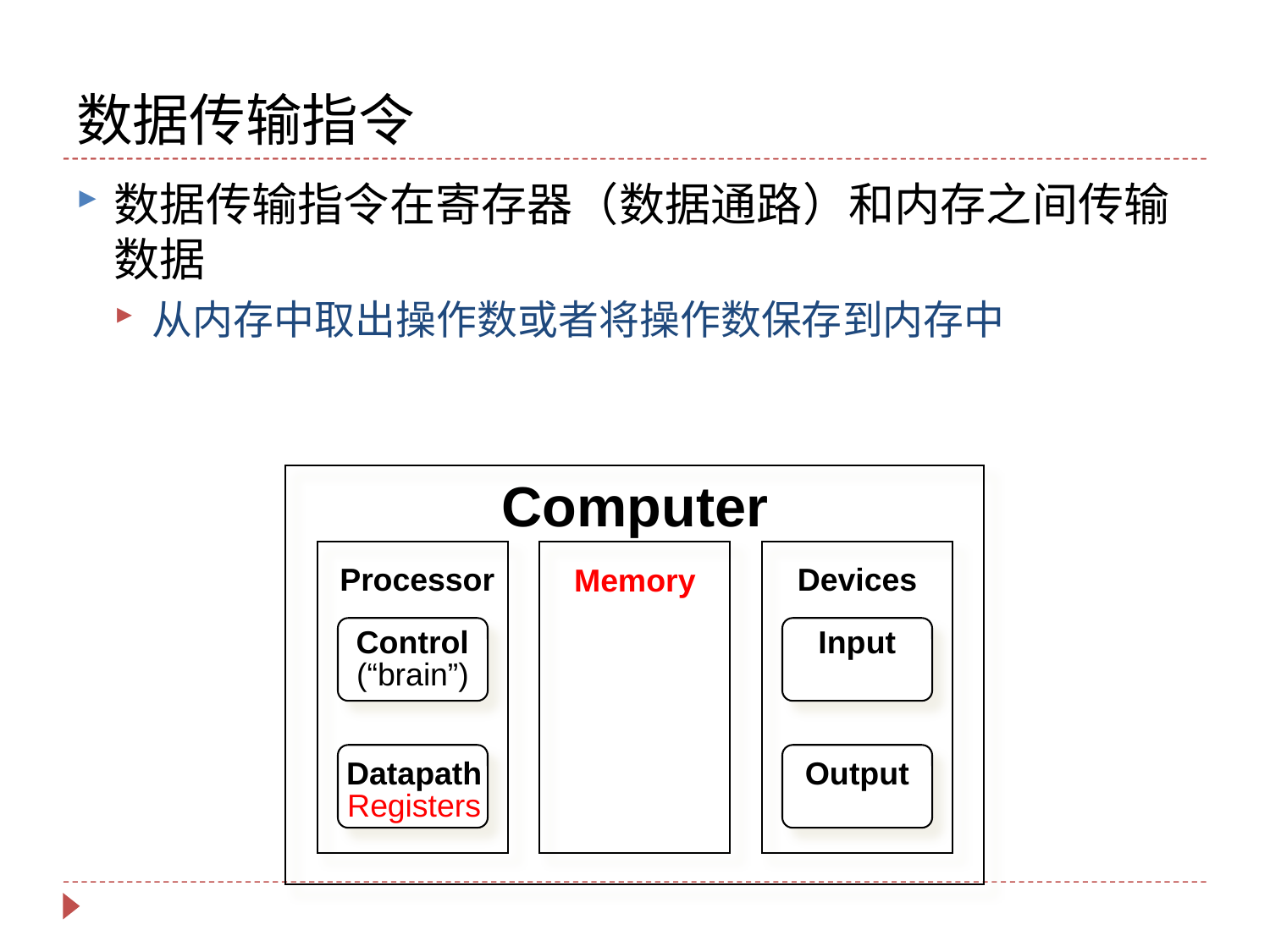

# 数据传输指令
数据传输指令在寄存器（数据通路）和内存之间传输数据
从内存中取出操作数或者将操作数保存到内存中

Computer

 Processor

Memory

Devices

Control
(“brain”)
Input

Datapath
Registers
Output